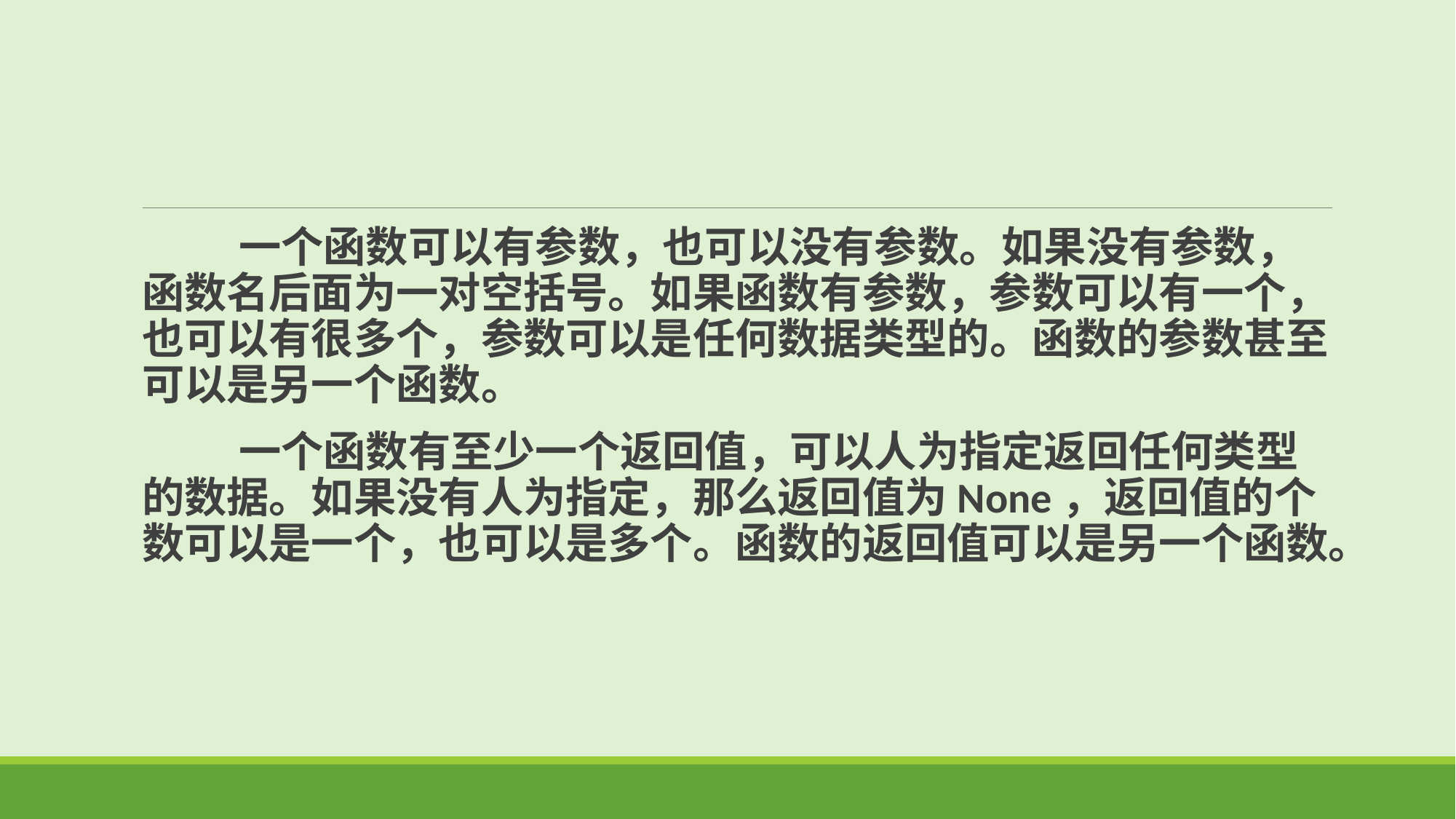

一个函数可以有参数，也可以没有参数。如果没有参数，函数名后面为一对空括号。如果函数有参数，参数可以有一个，也可以有很多个，参数可以是任何数据类型的。函数的参数甚至可以是另一个函数。
         一个函数有至少一个返回值，可以人为指定返回任何类型的数据。如果没有人为指定，那么返回值为None，返回值的个数可以是一个，也可以是多个。函数的返回值可以是另一个函数。